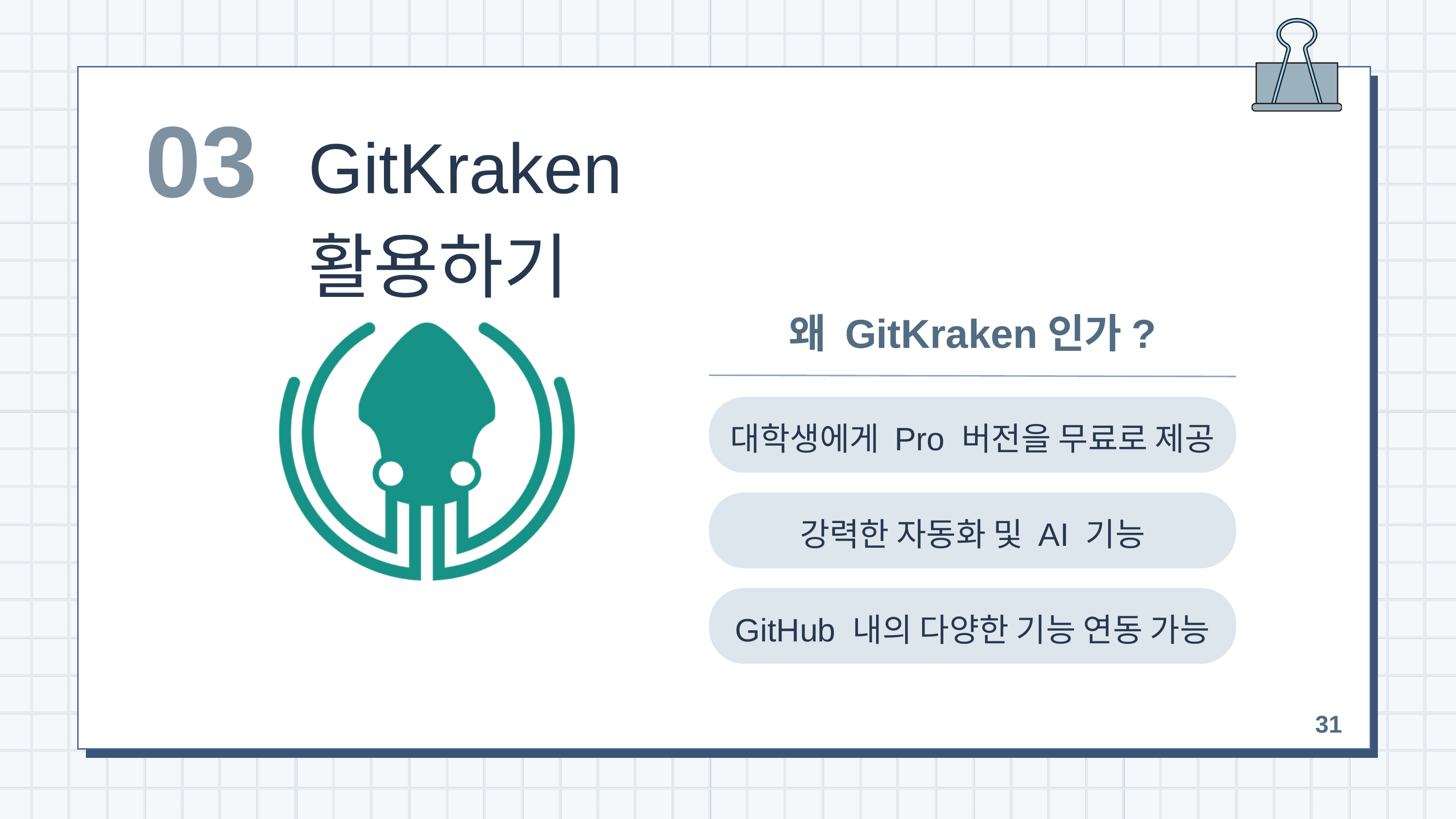

03
GitKraken 활용하기
왜 GitKraken인가?

대학생에게 Pro 버전을 무료로 제공

강력한 자동화 및 AI 기능

GitHub 내의 다양한 기능 연동 가능
31